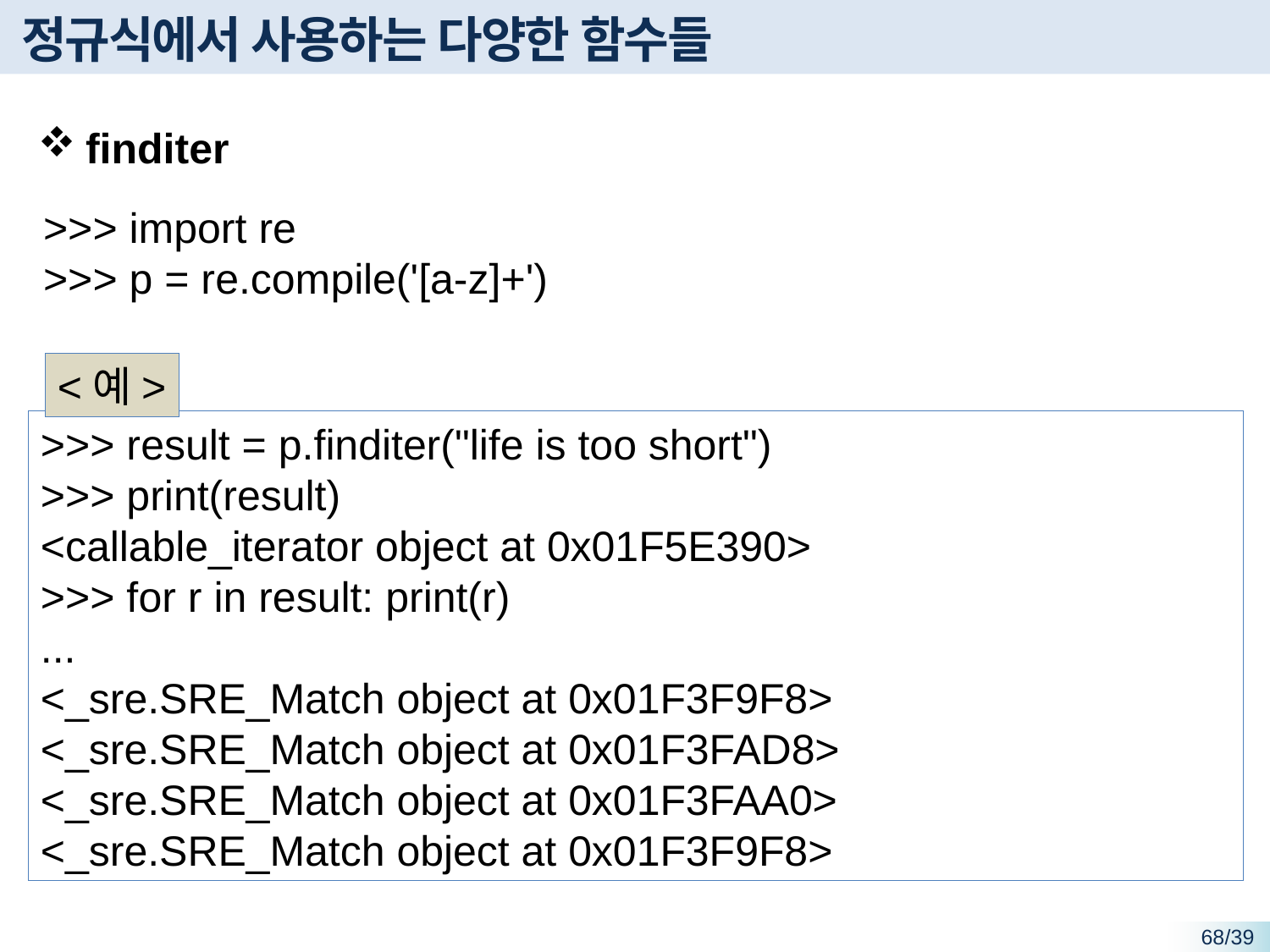

# 정규식에서 사용하는 다양한 함수들
finditer
>>> import re
>>> p = re.compile('[a-z]+')
<예>
>>> result = p.finditer("life is too short")
>>> print(result)
<callable_iterator object at 0x01F5E390>
>>> for r in result: print(r)
...
<_sre.SRE_Match object at 0x01F3F9F8>
<_sre.SRE_Match object at 0x01F3FAD8>
<_sre.SRE_Match object at 0x01F3FAA0>
<_sre.SRE_Match object at 0x01F3F9F8>